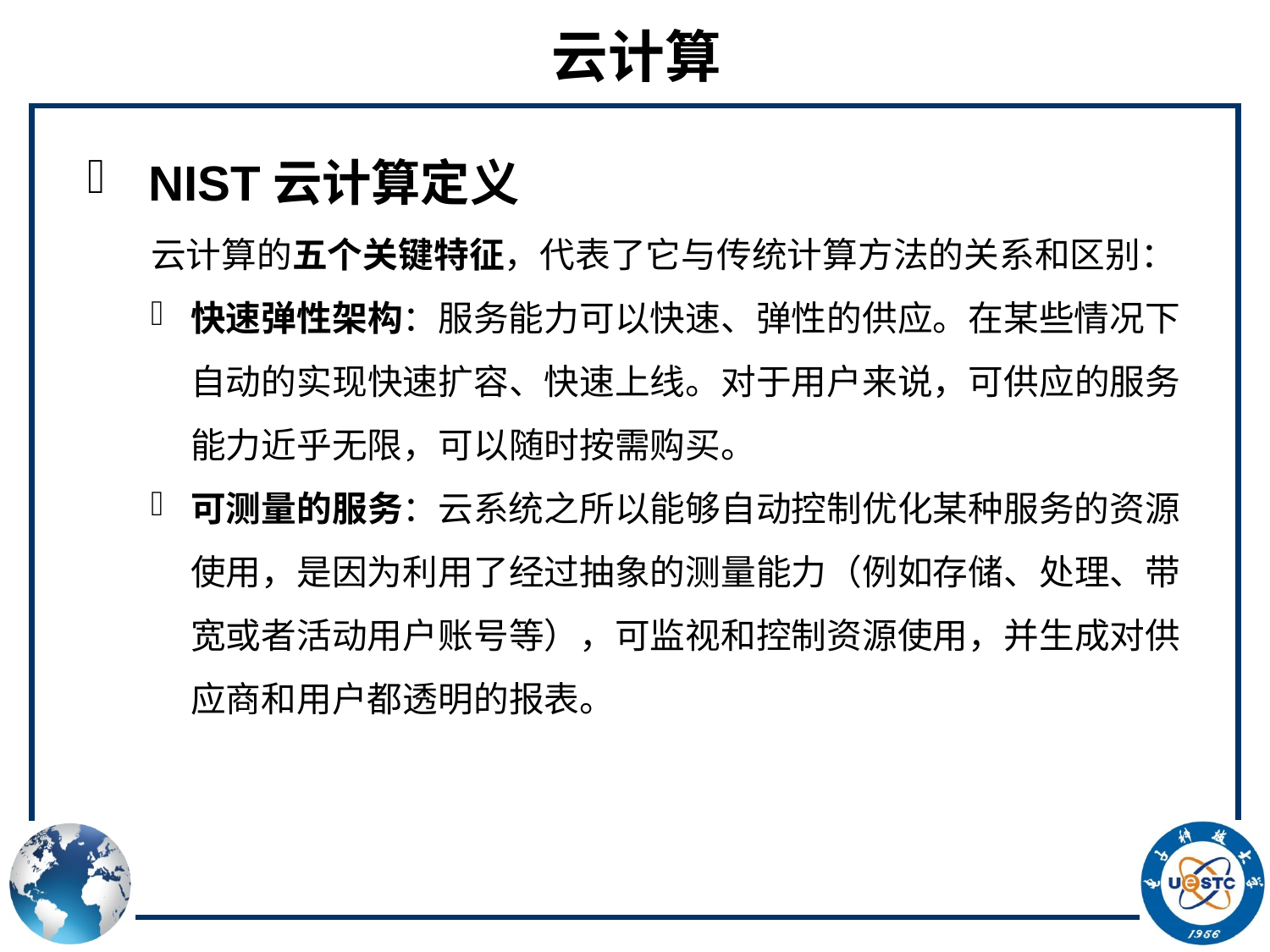

# 云计算
 NIST云计算定义
云计算的五个关键特征，代表了它与传统计算方法的关系和区别：
快速弹性架构：服务能力可以快速、弹性的供应。在某些情况下自动的实现快速扩容、快速上线。对于用户来说，可供应的服务能力近乎无限，可以随时按需购买。
可测量的服务：云系统之所以能够自动控制优化某种服务的资源使用，是因为利用了经过抽象的测量能力（例如存储、处理、带宽或者活动用户账号等），可监视和控制资源使用，并生成对供应商和用户都透明的报表。